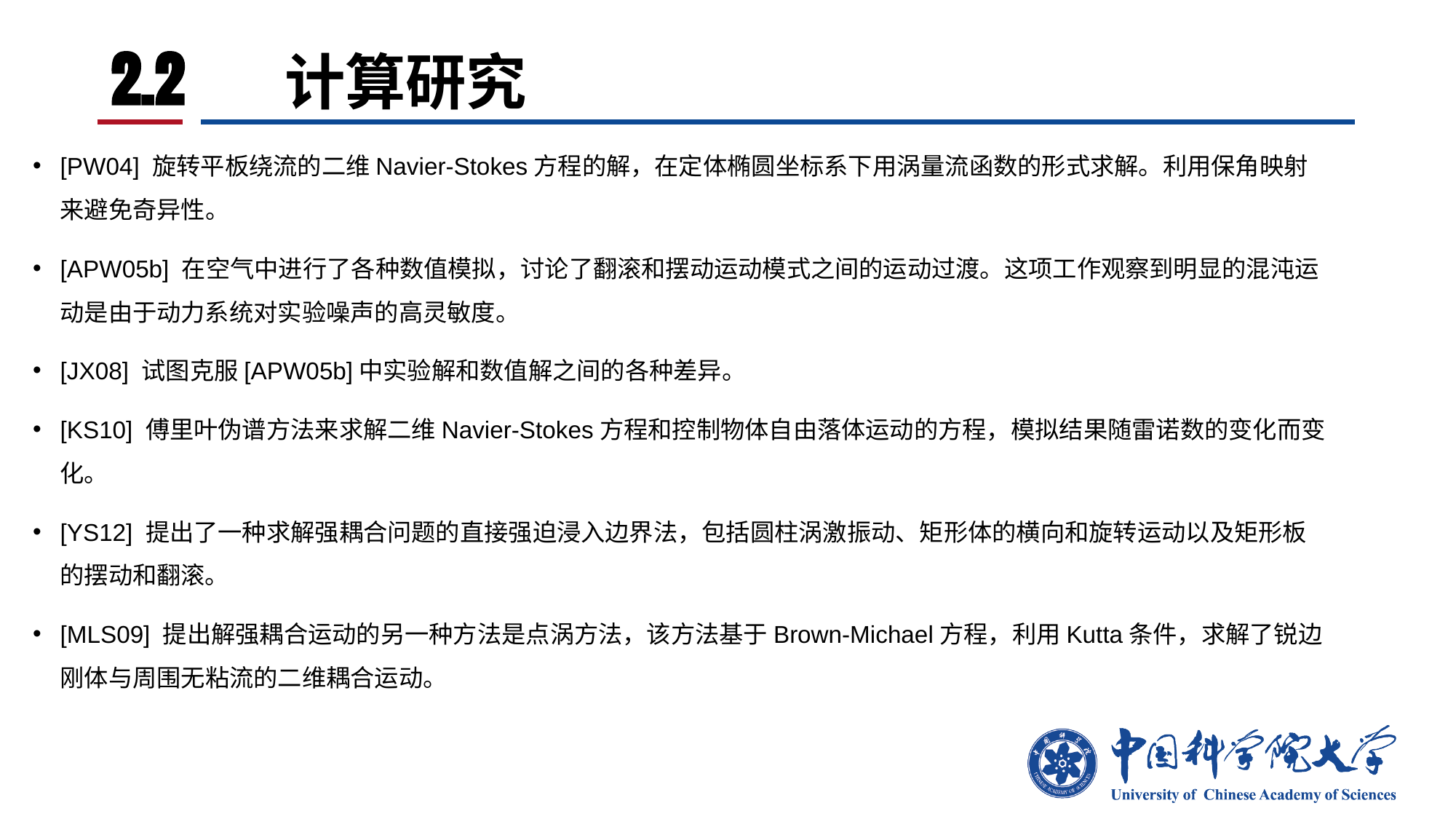

# 2.2      计算研究
[PW04] 旋转平板绕流的二维Navier-Stokes方程的解，在定体椭圆坐标系下用涡量流函数的形式求解。利用保角映射来避免奇异性。
[APW05b] 在空气中进行了各种数值模拟，讨论了翻滚和摆动运动模式之间的运动过渡。这项工作观察到明显的混沌运动是由于动力系统对实验噪声的高灵敏度。
[JX08] 试图克服[APW05b]中实验解和数值解之间的各种差异。
[KS10] 傅里叶伪谱方法来求解二维Navier-Stokes方程和控制物体自由落体运动的方程，模拟结果随雷诺数的变化而变化。
[YS12] 提出了一种求解强耦合问题的直接强迫浸入边界法，包括圆柱涡激振动、矩形体的横向和旋转运动以及矩形板的摆动和翻滚。
[MLS09] 提出解强耦合运动的另一种方法是点涡方法，该方法基于Brown-Michael方程，利用Kutta条件，求解了锐边刚体与周围无粘流的二维耦合运动。